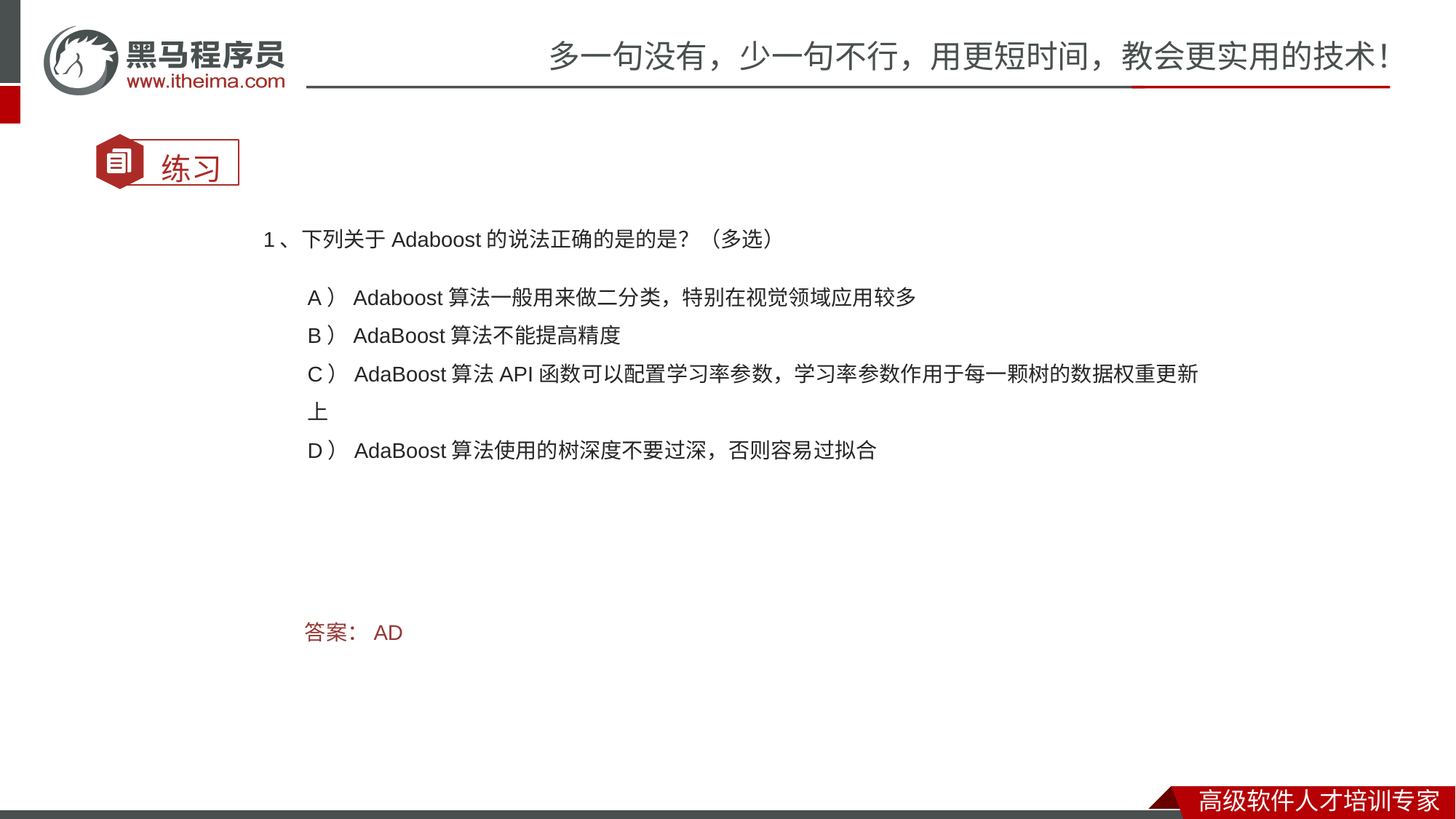

1、下列关于Adaboost的说法正确的是的是？（多选）
A）Adaboost算法一般用来做二分类，特别在视觉领域应用较多
B）AdaBoost算法不能提高精度
C）AdaBoost算法API函数可以配置学习率参数，学习率参数作用于每一颗树的数据权重更新上
D）AdaBoost算法使用的树深度不要过深，否则容易过拟合
答案：AD